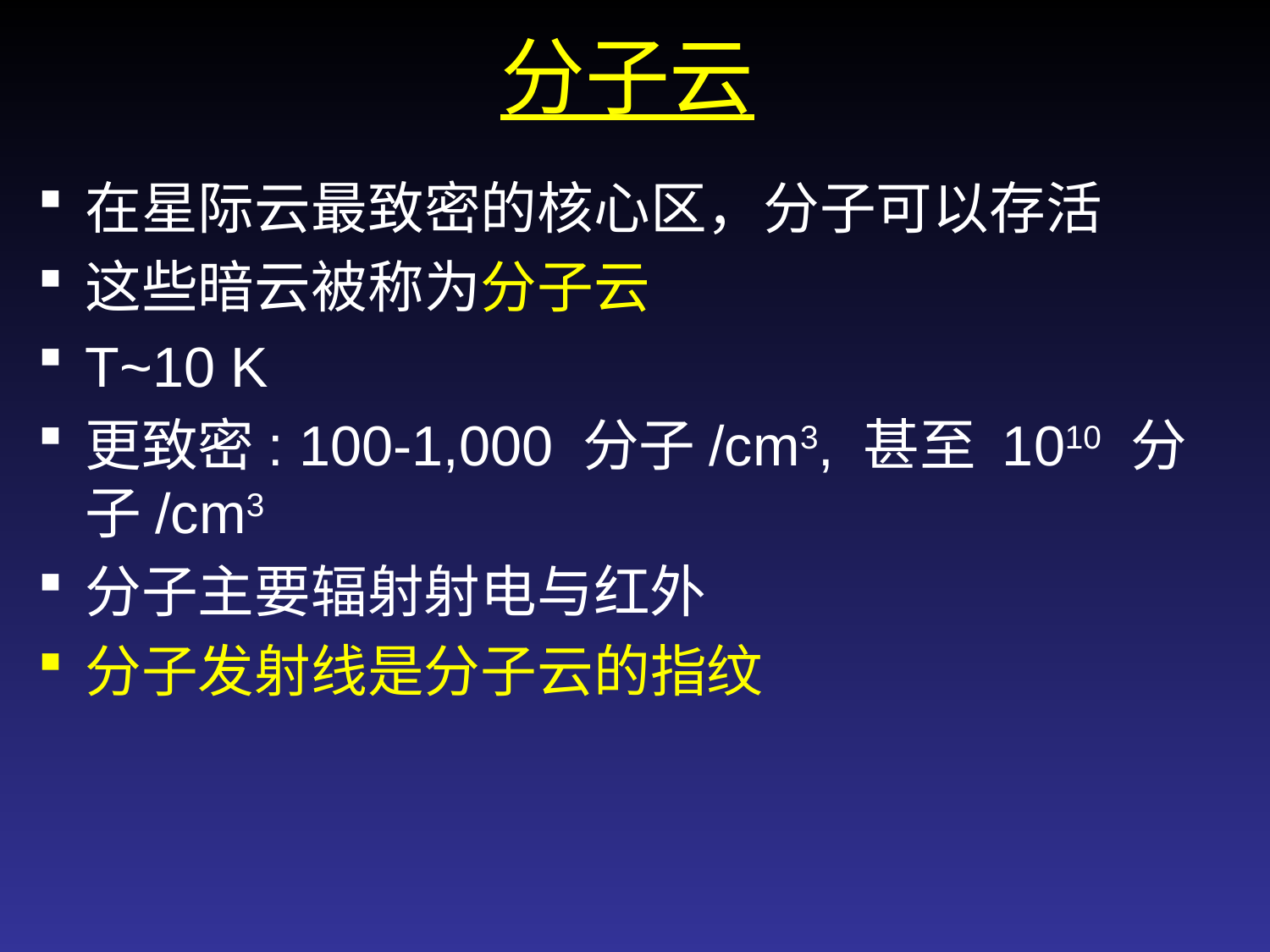

# 分子云
在星际云最致密的核心区，分子可以存活
这些暗云被称为分子云
T~10 K
更致密: 100-1,000 分子/cm3, 甚至 1010 分子/cm3
分子主要辐射射电与红外
分子发射线是分子云的指纹